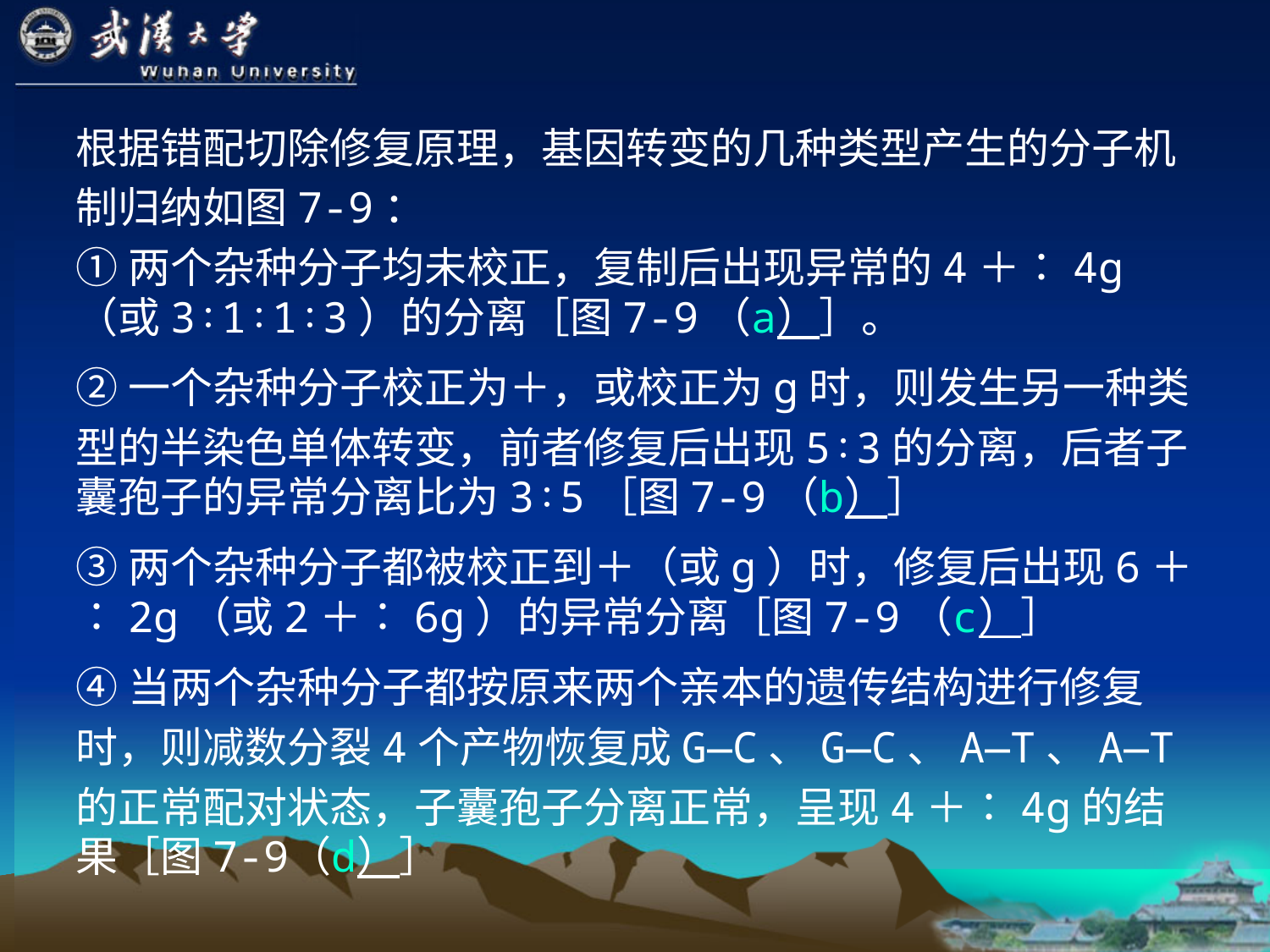

根据错配切除修复原理，基因转变的几种类型产生的分子机制归纳如图7-9：
①两个杂种分子均未校正，复制后出现异常的4＋∶4g（或3∶1∶1∶3）的分离［图7-9（a）］。
②一个杂种分子校正为＋，或校正为g时，则发生另一种类型的半染色单体转变，前者修复后出现5∶3的分离，后者子囊孢子的异常分离比为3∶5［图7-9（b）］
③两个杂种分子都被校正到＋（或g）时，修复后出现6＋∶2g（或2＋∶6g）的异常分离［图7-9（c）］
④当两个杂种分子都按原来两个亲本的遗传结构进行修复时，则减数分裂4个产物恢复成G—C、G—C、A—T、A—T的正常配对状态，子囊孢子分离正常，呈现4＋∶4g的结果［图7-9（d）］